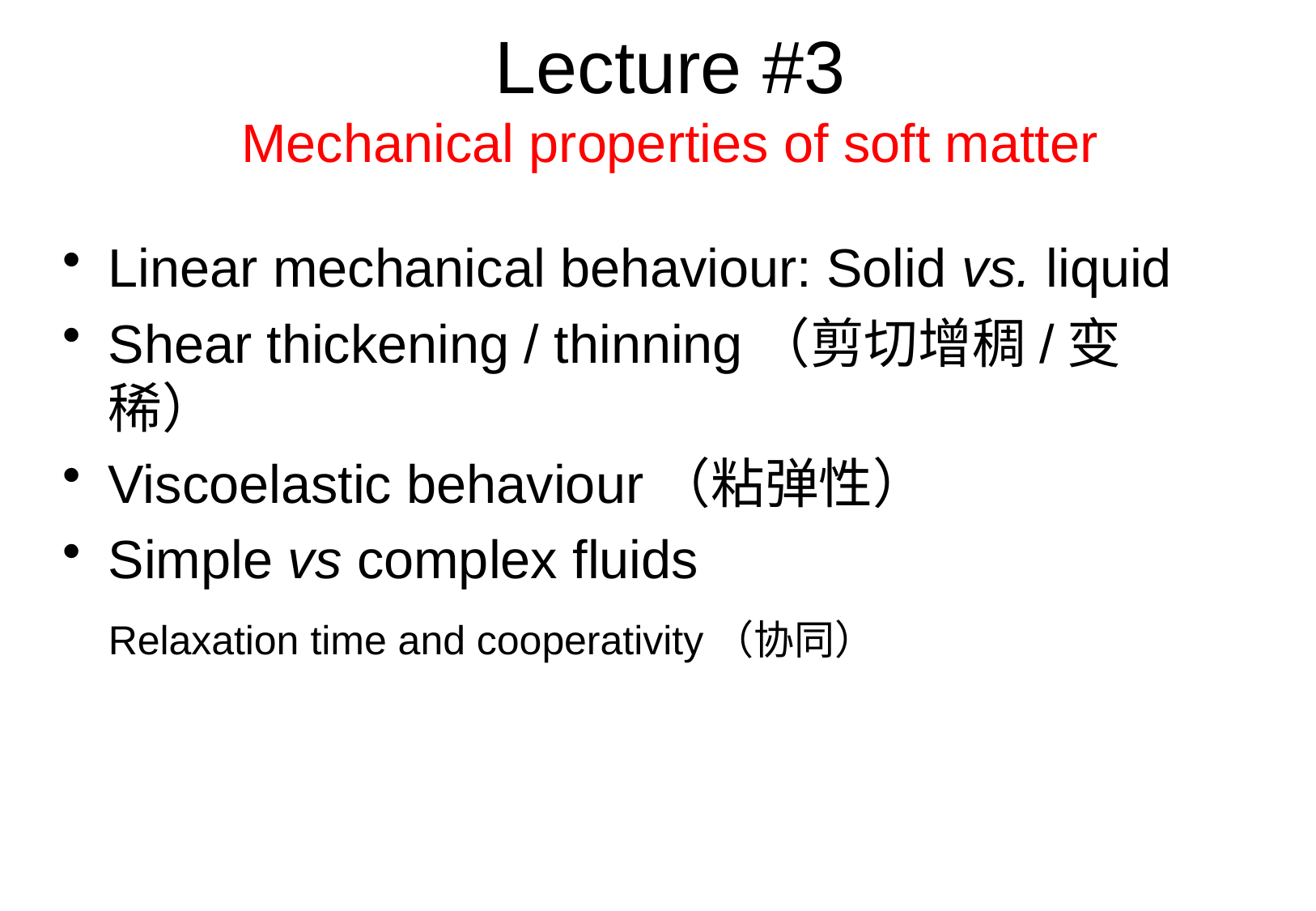

# Lecture #3 Mechanical properties of soft matter

Linear mechanical behaviour: Solid vs. liquid
Shear thickening / thinning（剪切增稠/变稀）
Viscoelastic behaviour（粘弹性）
Simple vs complex fluids
	Relaxation time and cooperativity（协同）